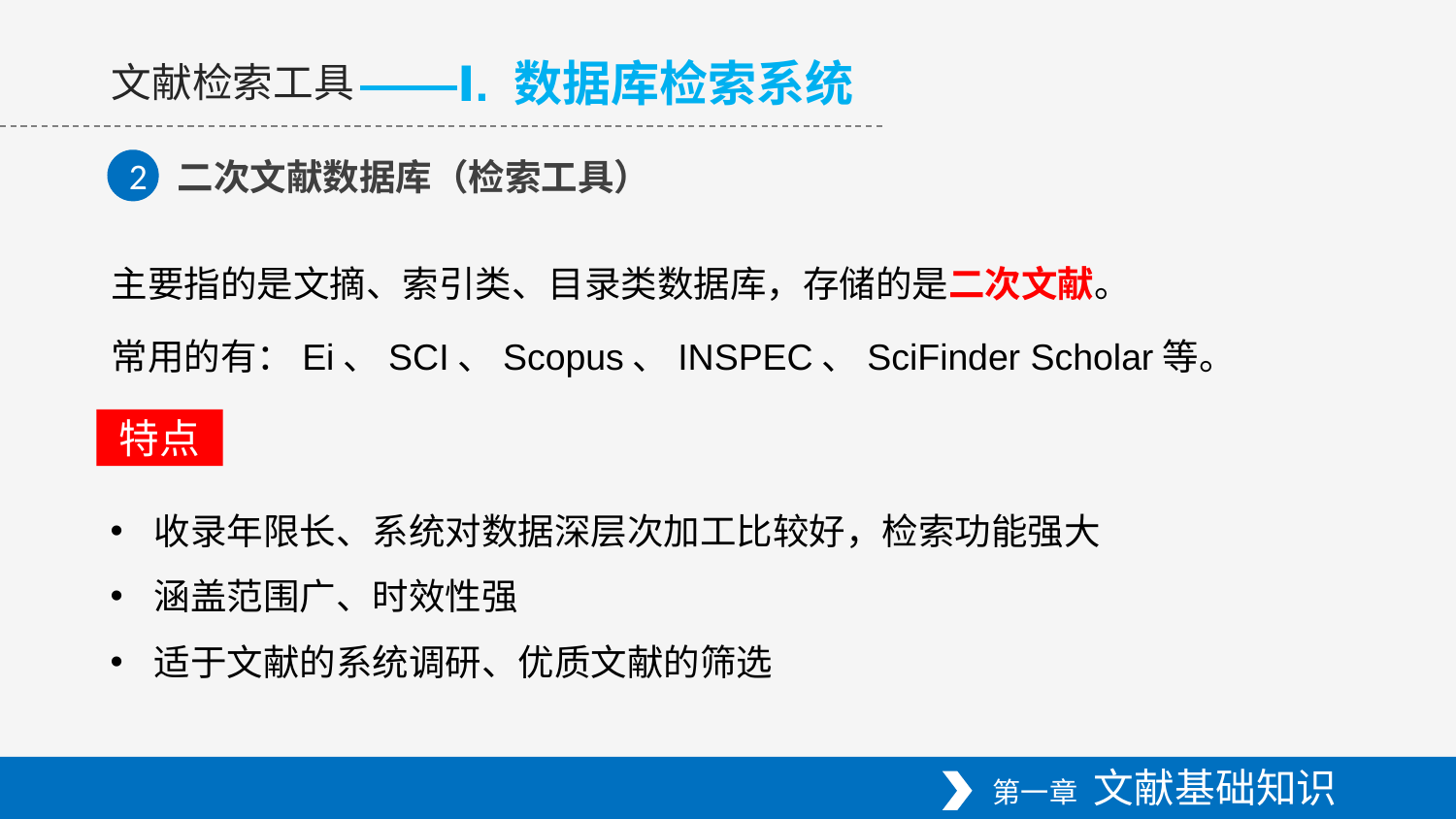

——Ⅰ. 数据库检索系统
文献检索工具
二次文献数据库（检索工具）
2
主要指的是文摘、索引类、目录类数据库，存储的是二次文献。
常用的有：Ei、SCI、Scopus、INSPEC、SciFinder Scholar等。

特点

收录年限长、系统对数据深层次加工比较好，检索功能强大
涵盖范围广、时效性强
适于文献的系统调研、优质文献的筛选